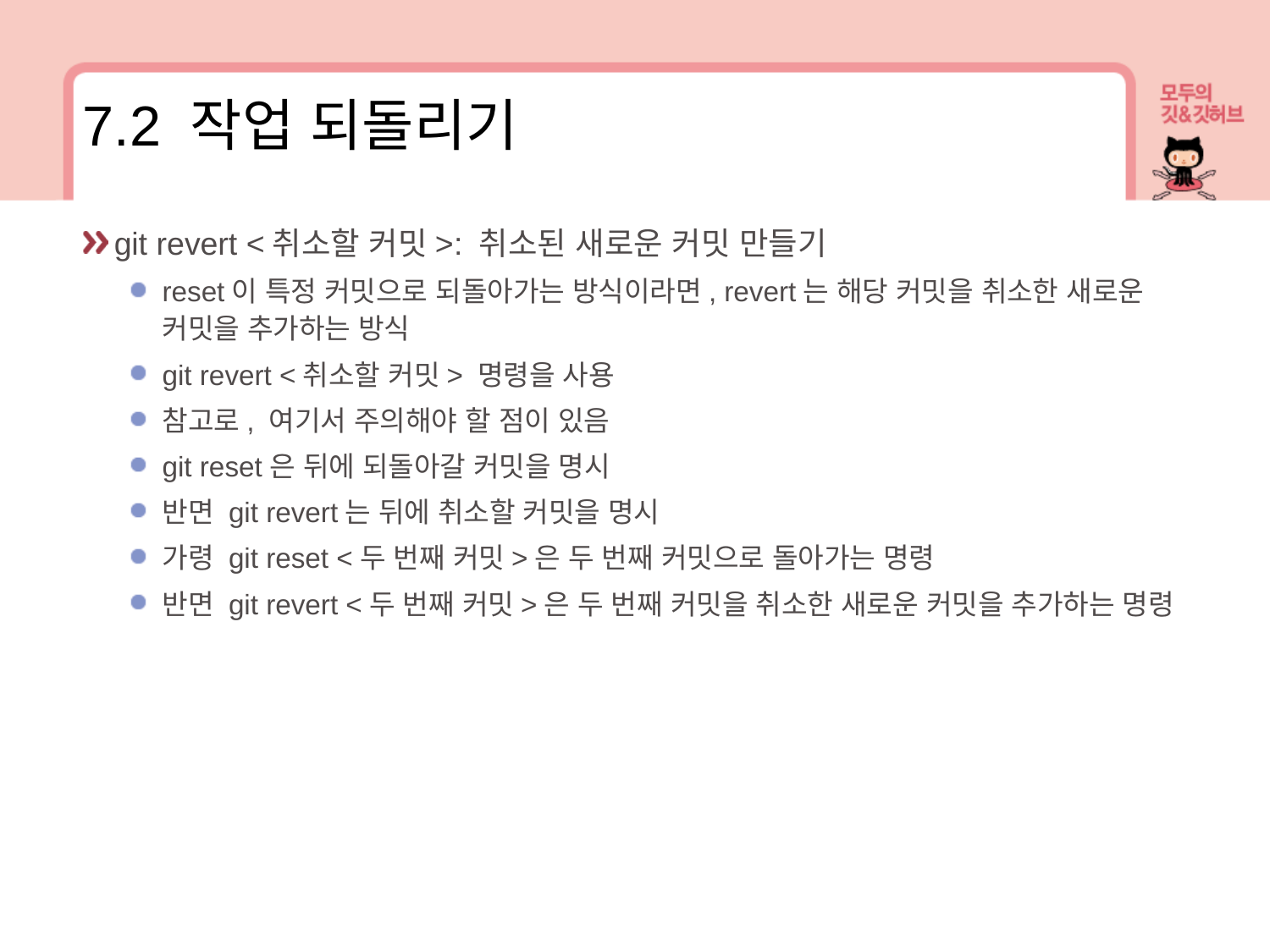

7.2 작업 되돌리기
git revert <취소할 커밋>: 취소된 새로운 커밋 만들기
reset이 특정 커밋으로 되돌아가는 방식이라면, revert는 해당 커밋을 취소한 새로운 커밋을 추가하는 방식
git revert <취소할 커밋> 명령을 사용
참고로, 여기서 주의해야 할 점이 있음
git reset은 뒤에 되돌아갈 커밋을 명시
반면 git revert는 뒤에 취소할 커밋을 명시
가령 git reset <두 번째 커밋>은 두 번째 커밋으로 돌아가는 명령
반면 git revert <두 번째 커밋>은 두 번째 커밋을 취소한 새로운 커밋을 추가하는 명령